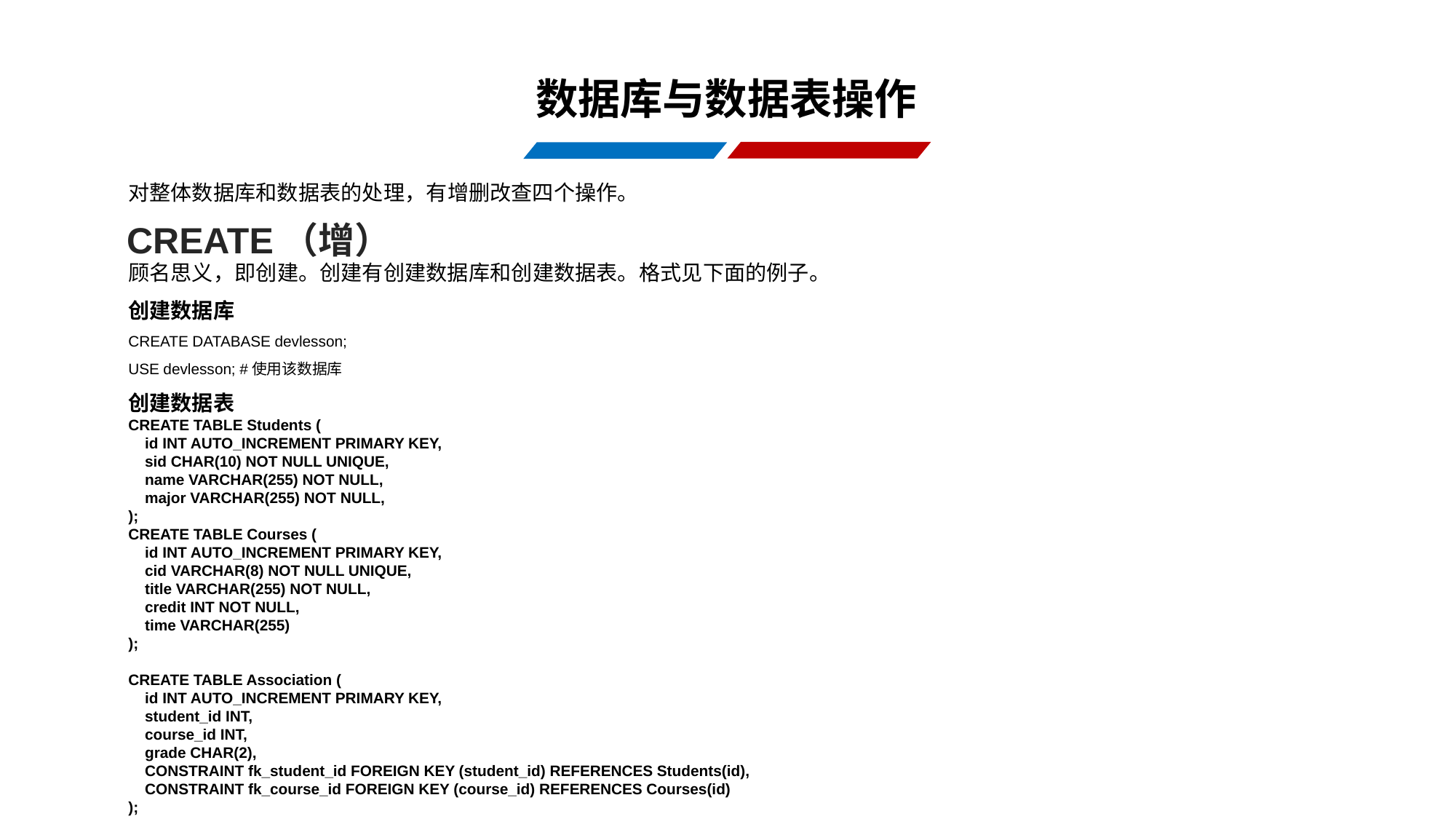

数据库与数据表操作

对整体数据库和数据表的处理，有增删改查四个操作。
CREATE（增）
顾名思义，即创建。创建有创建数据库和创建数据表。格式见下面的例子。
创建数据库
CREATE DATABASE devlesson;
USE devlesson; #使用该数据库
创建数据表
CREATE TABLE Students (
    id INT AUTO_INCREMENT PRIMARY KEY,
    sid CHAR(10) NOT NULL UNIQUE,
    name VARCHAR(255) NOT NULL,
    major VARCHAR(255) NOT NULL,
);
CREATE TABLE Courses (
    id INT AUTO_INCREMENT PRIMARY KEY,
    cid VARCHAR(8) NOT NULL UNIQUE,
    title VARCHAR(255) NOT NULL,
    credit INT NOT NULL,
    time VARCHAR(255)
);

CREATE TABLE Association (
    id INT AUTO_INCREMENT PRIMARY KEY,
    student_id INT,
    course_id INT,
    grade CHAR(2),
    CONSTRAINT fk_student_id FOREIGN KEY (student_id) REFERENCES Students(id),
    CONSTRAINT fk_course_id FOREIGN KEY (course_id) REFERENCES Courses(id)
);